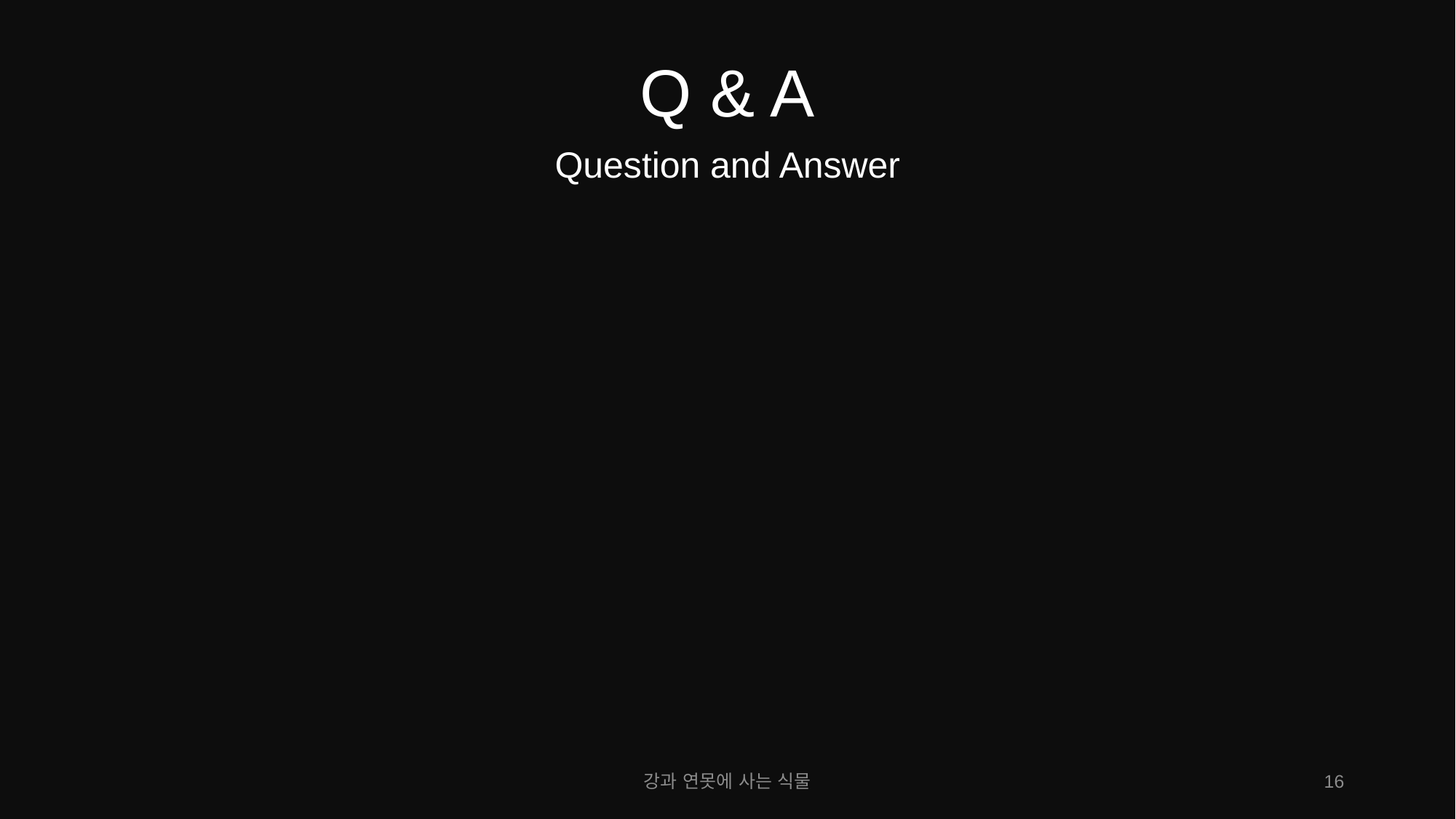

# Q & A
Question and Answer
강과 연못에 사는 식물
16